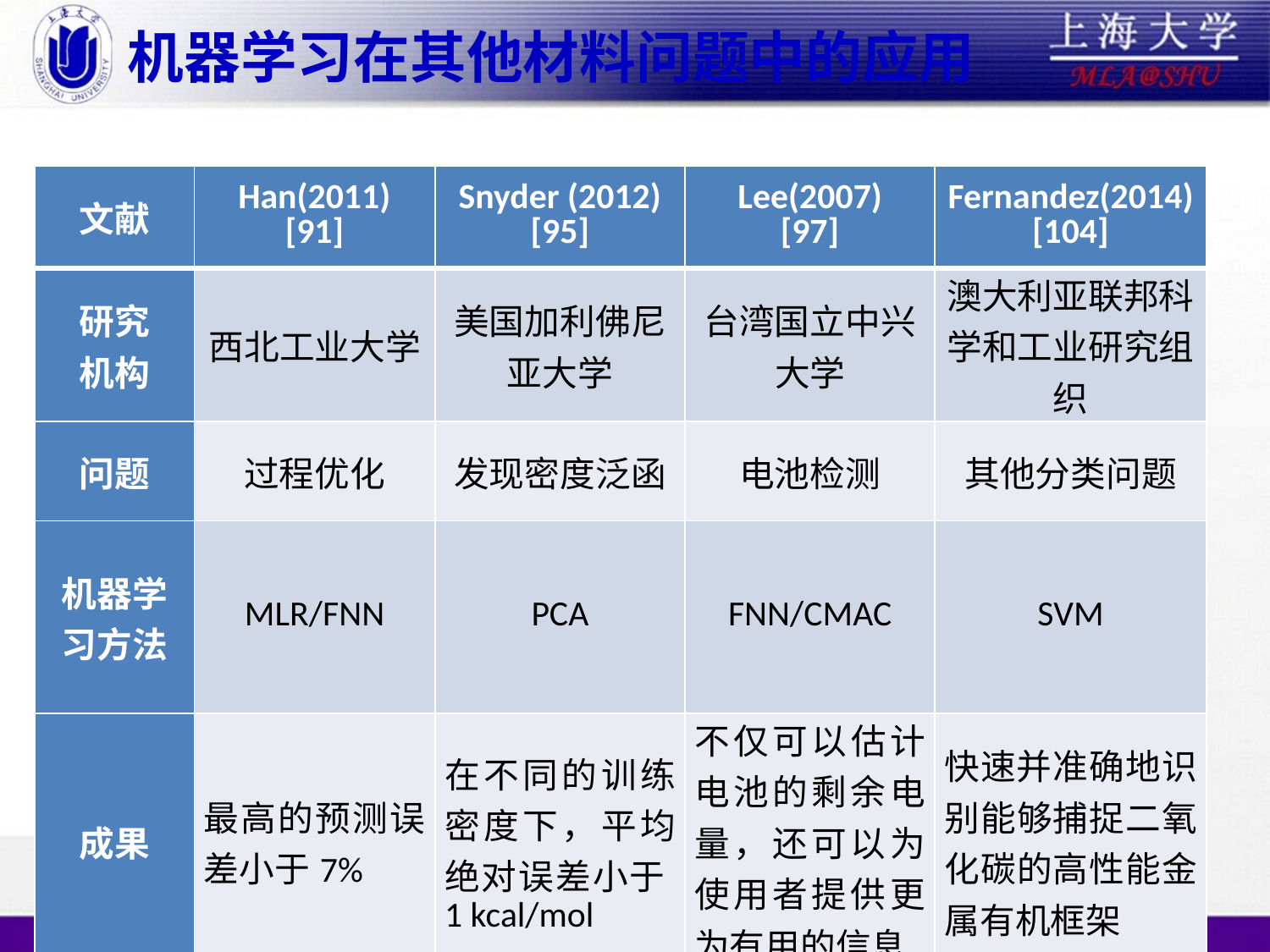

# 机器学习在其他材料问题中的应用
| 文献 | Han(2011) [91] | Snyder (2012)[95] | Lee(2007) [97] | Fernandez(2014)[104] |
| --- | --- | --- | --- | --- |
| 研究 机构 | 西北工业大学 | 美国加利佛尼亚大学 | 台湾国立中兴大学 | 澳大利亚联邦科学和工业研究组织 |
| 问题 | 过程优化 | 发现密度泛函 | 电池检测 | 其他分类问题 |
| 机器学习方法 | MLR/FNN | PCA | FNN/CMAC | SVM |
| 成果 | 最高的预测误差小于7% | 在不同的训练密度下，平均绝对误差小于1 kcal/mol | 不仅可以估计电池的剩余电量，还可以为使用者提供更为有用的信息 | 快速并准确地识别能够捕捉二氧化碳的高性能金属有机框架 |